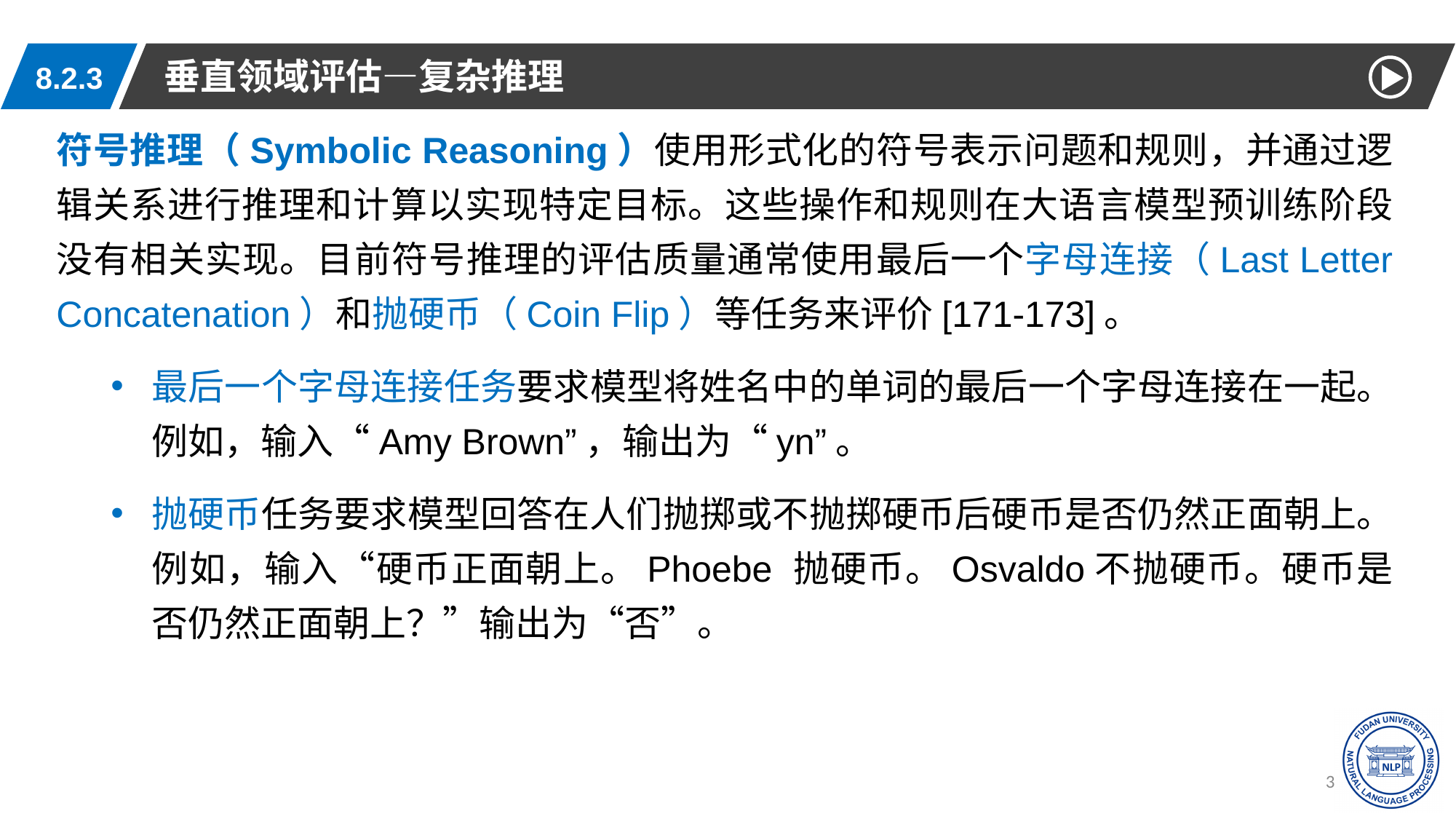

垂直领域评估—复杂推理
8.2.3

符号推理（Symbolic Reasoning）使用形式化的符号表示问题和规则，并通过逻辑关系进行推理和计算以实现特定目标。这些操作和规则在大语言模型预训练阶段没有相关实现。目前符号推理的评估质量通常使用最后一个字母连接（Last Letter Concatenation）和抛硬币（Coin Flip）等任务来评价[171-173]。
最后一个字母连接任务要求模型将姓名中的单词的最后一个字母连接在一起。例如，输入“Amy Brown”，输出为“yn”。
抛硬币任务要求模型回答在人们抛掷或不抛掷硬币后硬币是否仍然正面朝上。例如，输入“硬币正面朝上。Phoebe 抛硬币。Osvaldo不抛硬币。硬币是否仍然正面朝上？”输出为“否”。
38